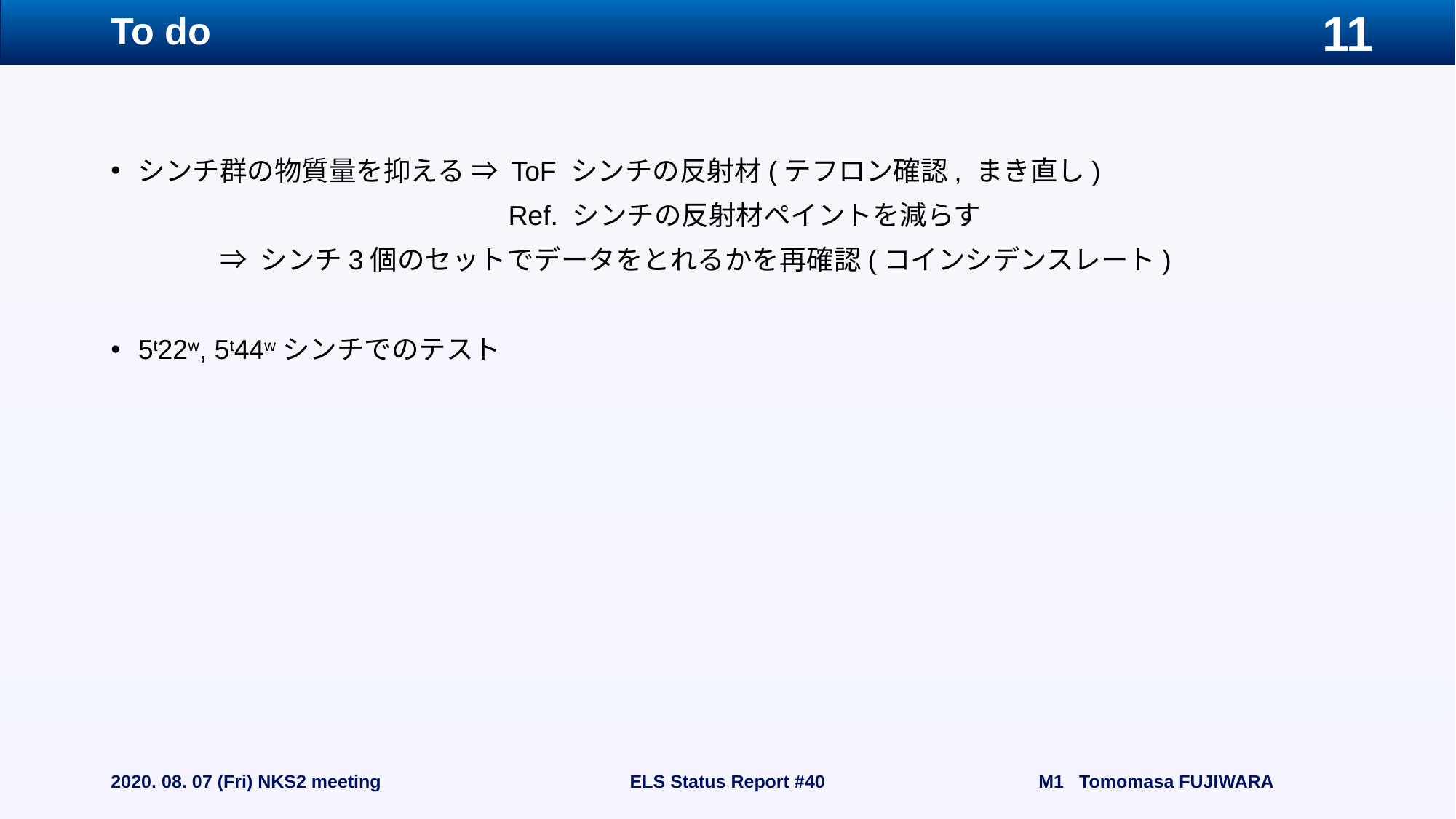

# To do
シンチ群の物質量を抑える ⇒ ToF シンチの反射材(テフロン確認, まき直し)
                                                    Ref. シンチの反射材ペイントを減らす
	⇒ シンチ3個のセットでデータをとれるかを再確認(コインシデンスレート)

5t22w, 5t44wシンチでのテスト
2020. 08. 07 (Fri) NKS2 meeting
ELS Status Report #40